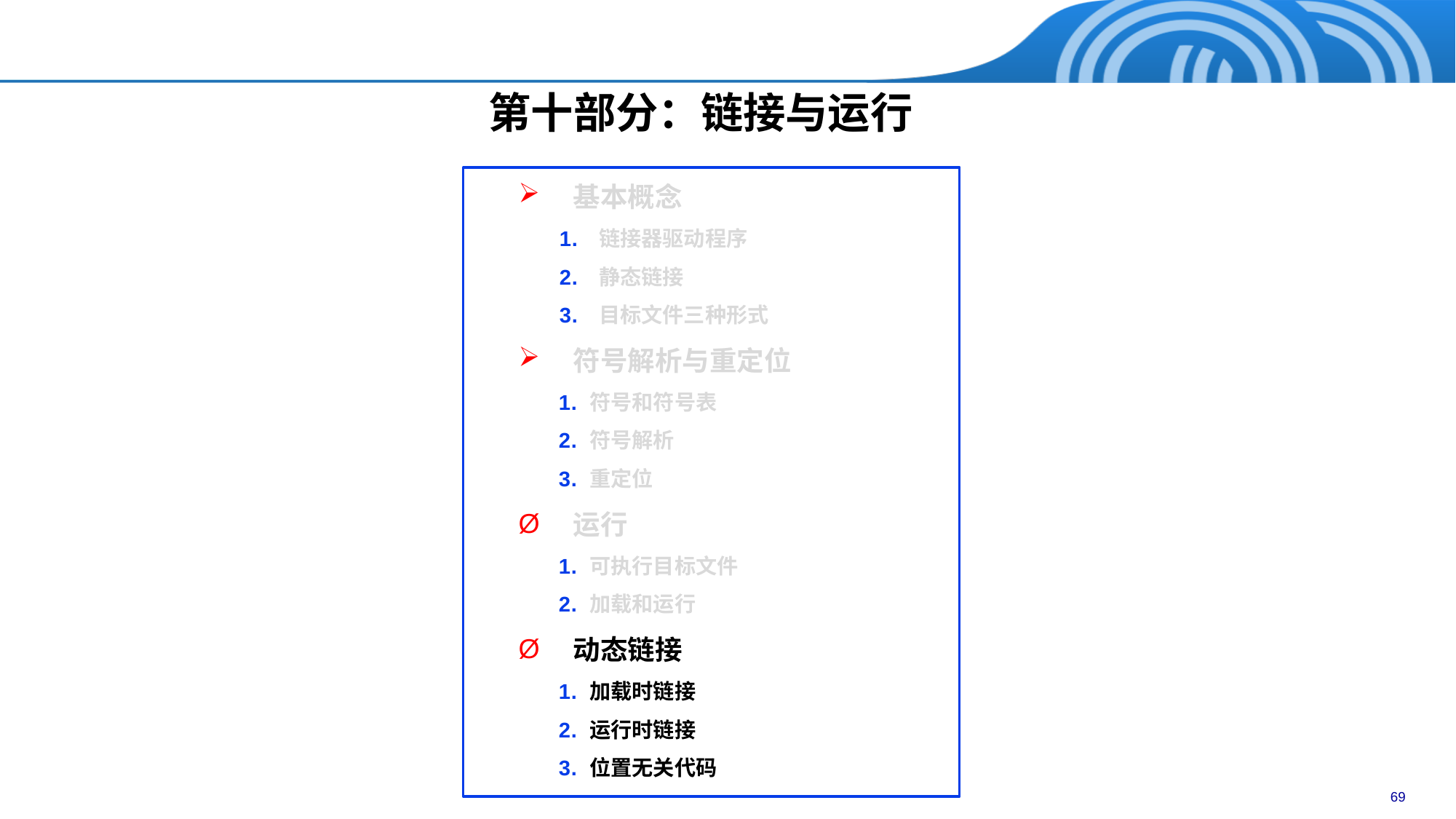

第十部分：链接与运行
基本概念
链接器驱动程序
静态链接
目标文件三种形式
符号解析与重定位
符号和符号表
符号解析
重定位
运行
可执行目标文件
加载和运行
动态链接
加载时链接
运行时链接
位置无关代码